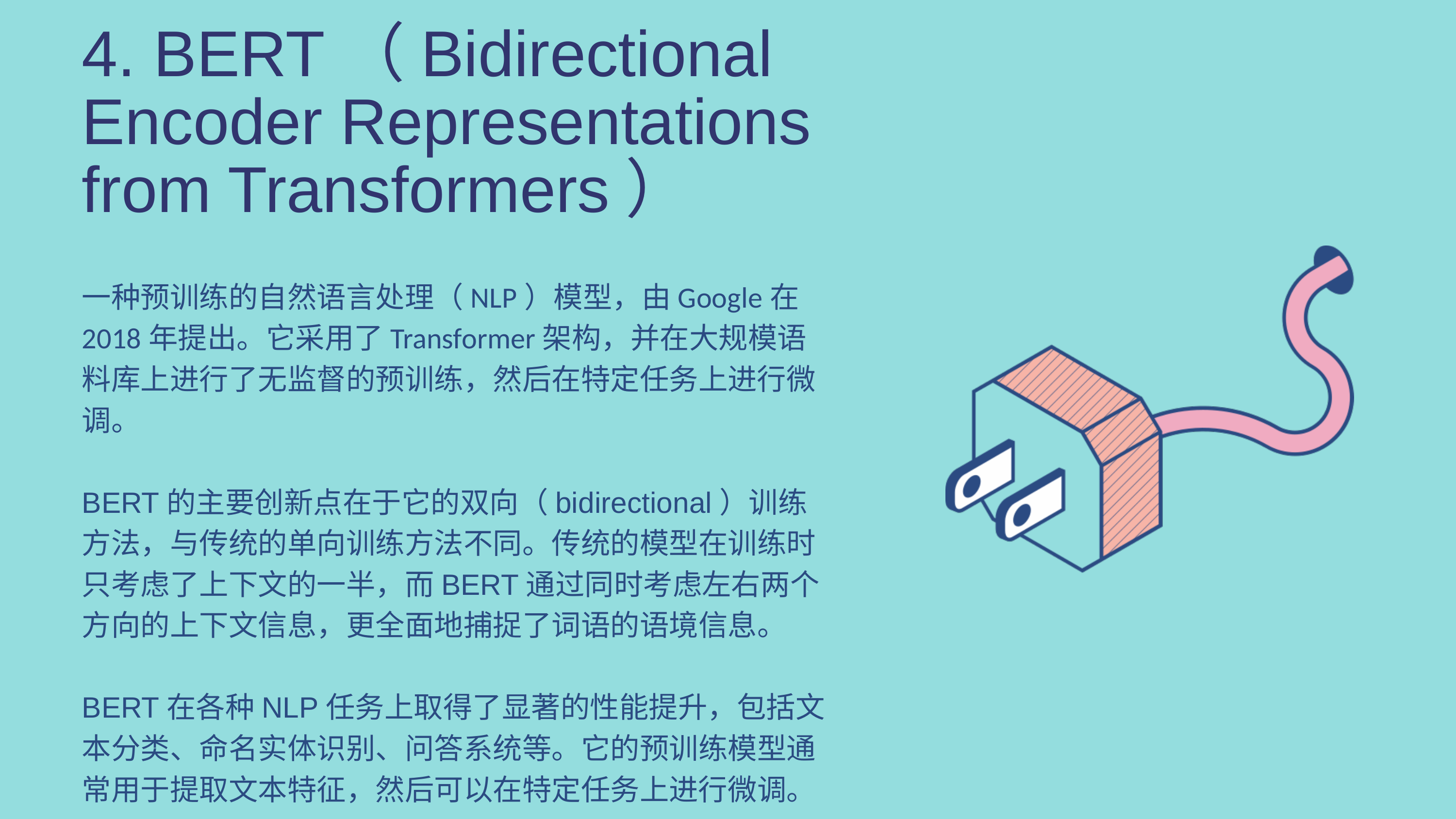

4. BERT（Bidirectional Encoder Representations from Transformers）
一种预训练的自然语言处理（NLP）模型，由Google在2018年提出。它采用了Transformer架构，并在大规模语料库上进行了无监督的预训练，然后在特定任务上进行微调。

BERT的主要创新点在于它的双向（bidirectional）训练方法，与传统的单向训练方法不同。传统的模型在训练时只考虑了上下文的一半，而BERT通过同时考虑左右两个方向的上下文信息，更全面地捕捉了词语的语境信息。

BERT在各种NLP任务上取得了显著的性能提升，包括文本分类、命名实体识别、问答系统等。它的预训练模型通常用于提取文本特征，然后可以在特定任务上进行微调。